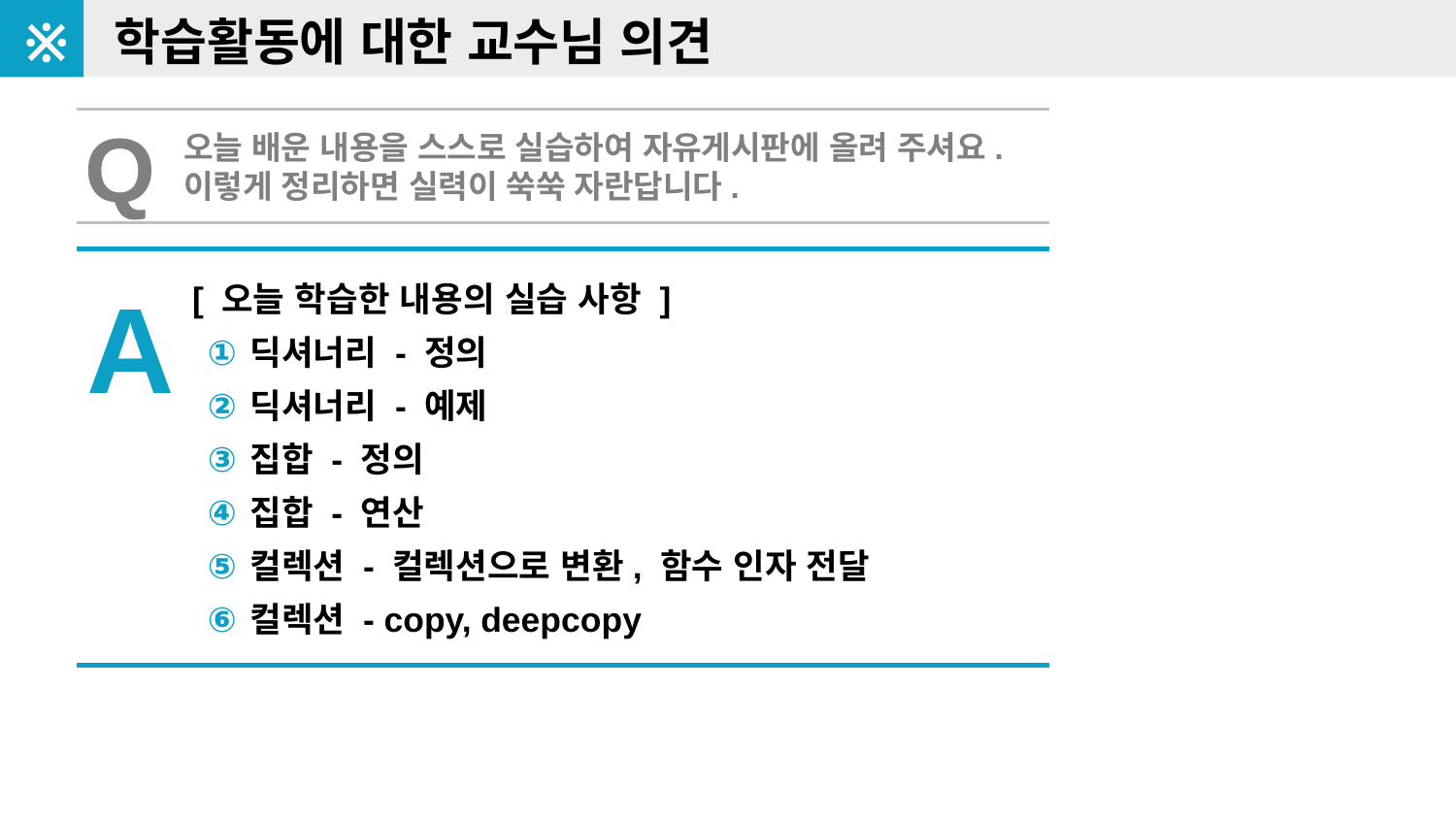

※
학습활동에 대한 교수님 의견
Q
오늘 배운 내용을 스스로 실습하여 자유게시판에 올려 주셔요.
이렇게 정리하면 실력이 쑥쑥 자란답니다.
A
[ 오늘 학습한 내용의 실습 사항 ]
딕셔너리 - 정의
딕셔너리 - 예제
집합 - 정의
집합 - 연산
컬렉션 - 컬렉션으로 변환, 함수 인자 전달
컬렉션 - copy, deepcopy